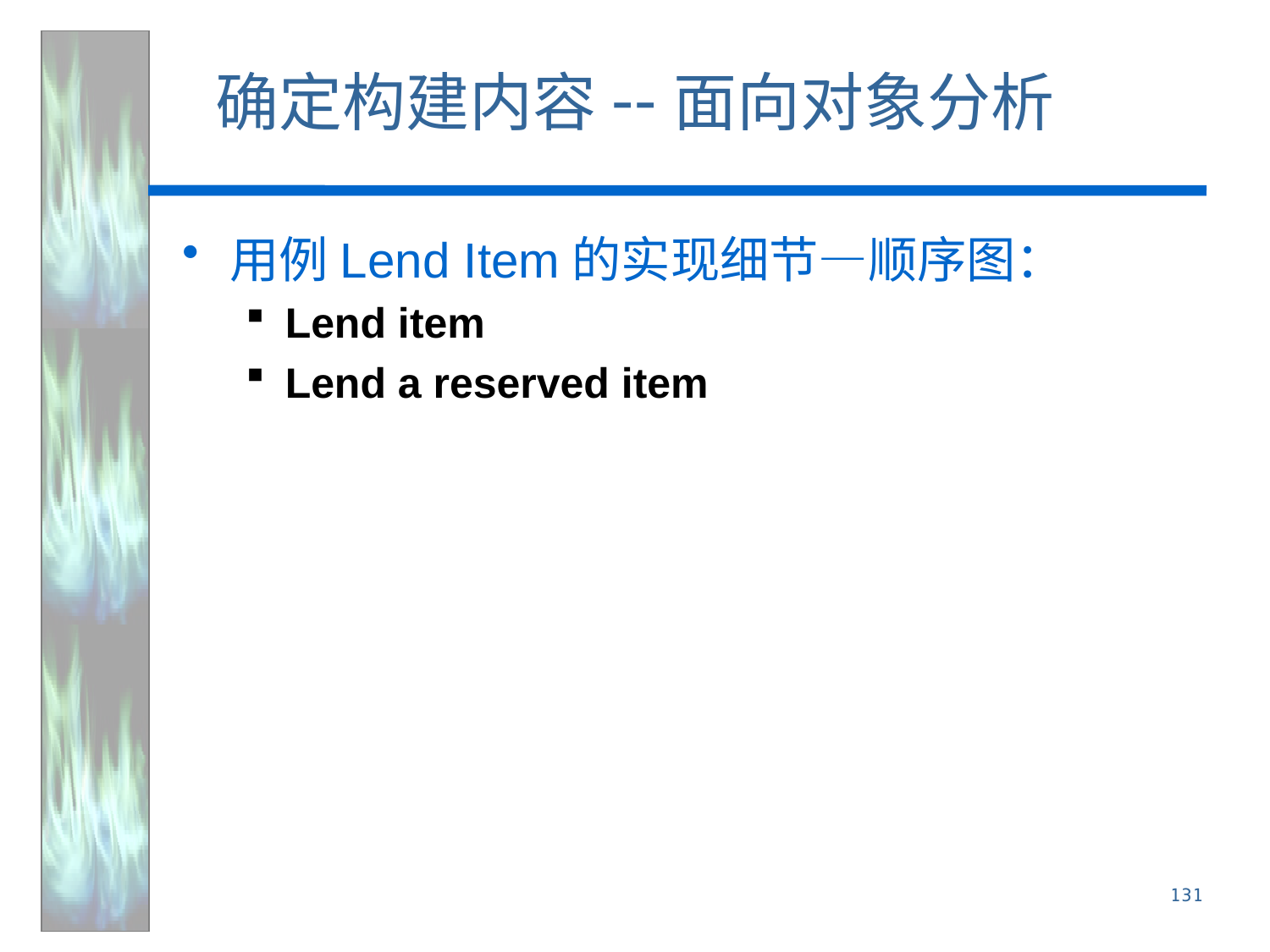

# 确定构建内容--面向对象分析
用例Lend Item的实现细节—顺序图：
Lend item
Lend a reserved item
131